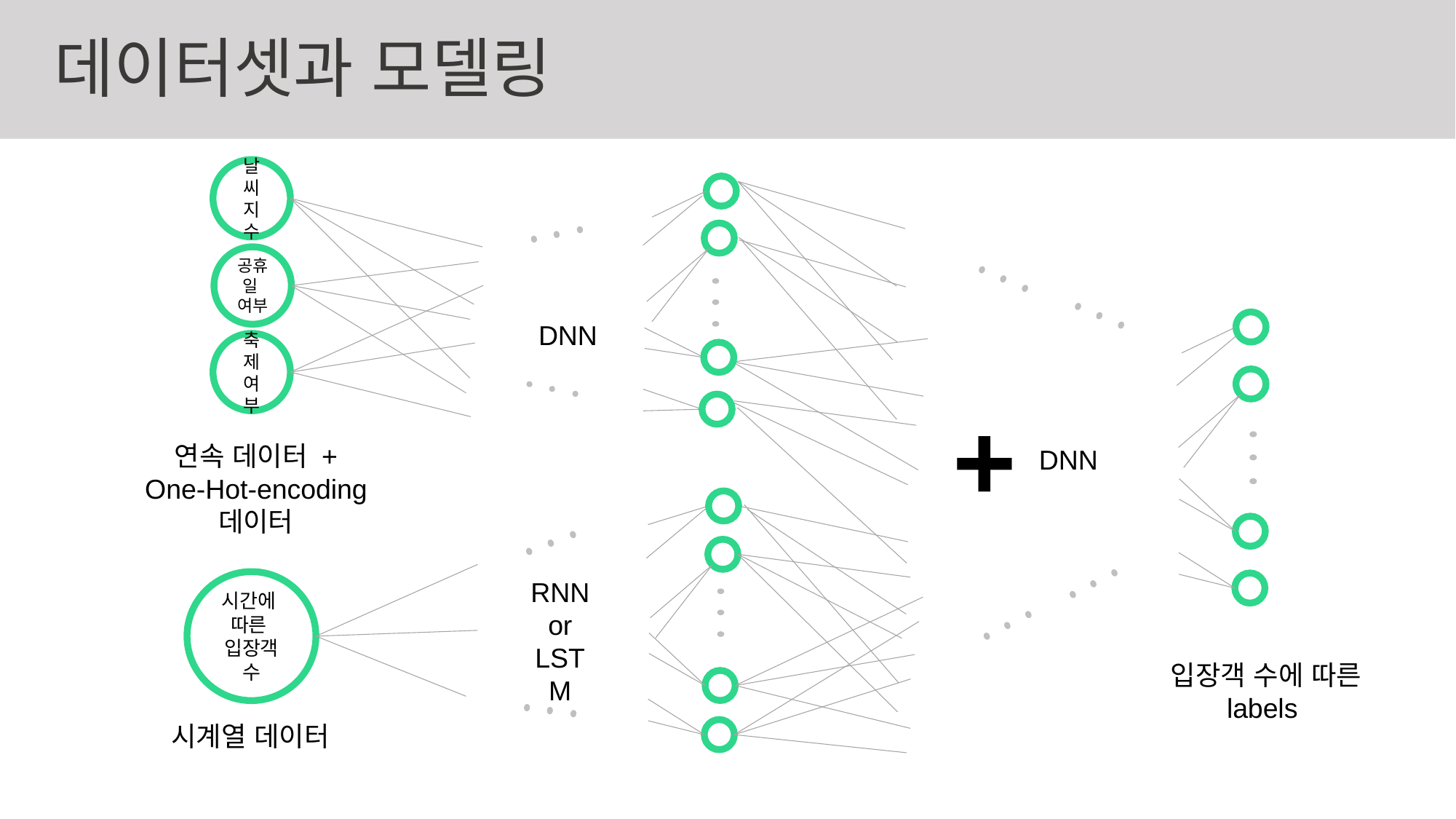

# 데이터셋과 모델링
날씨 지수

공휴일
여부

DNN

축제 여부

+

연속 데이터 +
One-Hot-encoding 데이터
DNN

RNN
or
LSTM
시간에
따른
입장객수

입장객 수에 따른 labels

시계열 데이터